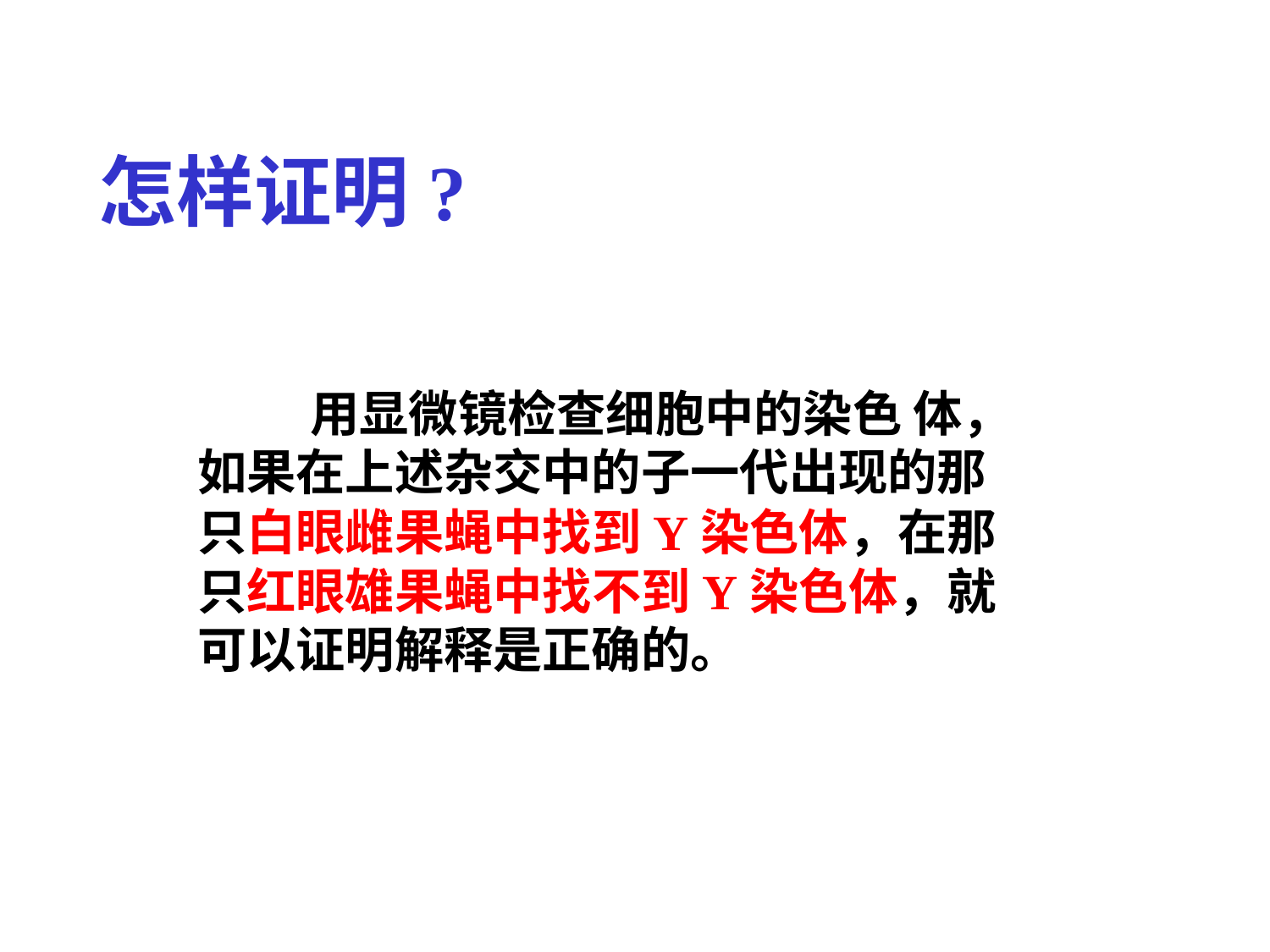

怎样证明?
         用显微镜检查细胞中的染色 体，如果在上述杂交中的子一代出现的那只白眼雌果蝇中找到Y染色体，在那只红眼雄果蝇中找不到Y染色体，就可以证明解释是正确的。